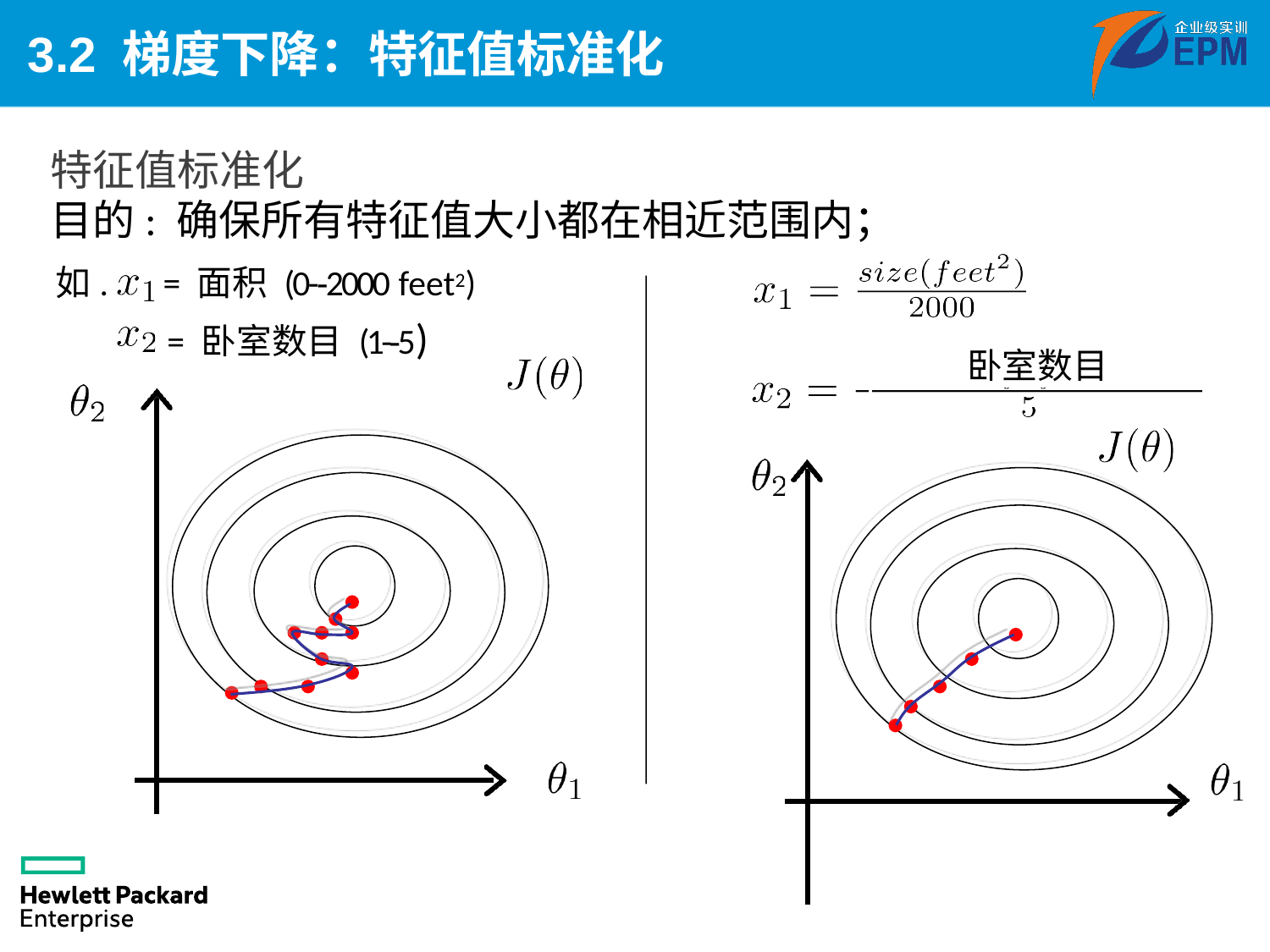

# 3.2 梯度下降：特征值标准化
特征值标准化
目的: 确保所有特征值大小都在相近范围内；
= 面积 (0-­‐2000 feet2)
= 卧室数目 (1-­‐5)

如.

卧室数目